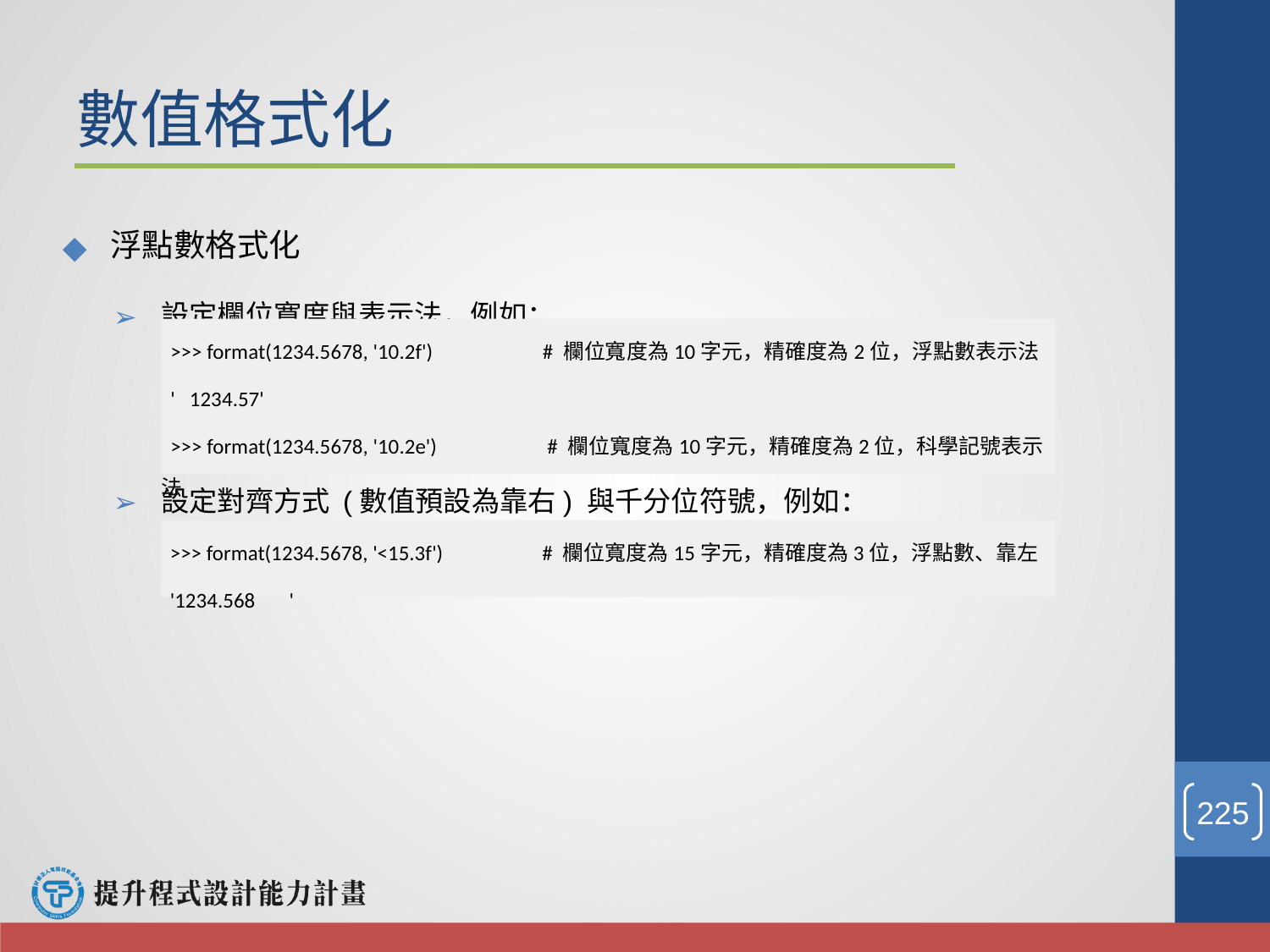

# 數值格式化
浮點數格式化
設定欄位寬度與表示法，例如：

設定對齊方式 (數值預設為靠右) 與千分位符號，例如：

>>> format(1234.5678, '10.2f')	# 欄位寬度為10字元，精確度為2位，浮點數表示法
'   1234.57'
>>> format(1234.5678, '10.2e')	 # 欄位寬度為10字元，精確度為2位，科學記號表示法
'  1.23e+03'
>>> format(1234.5678, '<15.3f')	# 欄位寬度為15字元，精確度為3位，浮點數、靠左
'1234.568       '

225